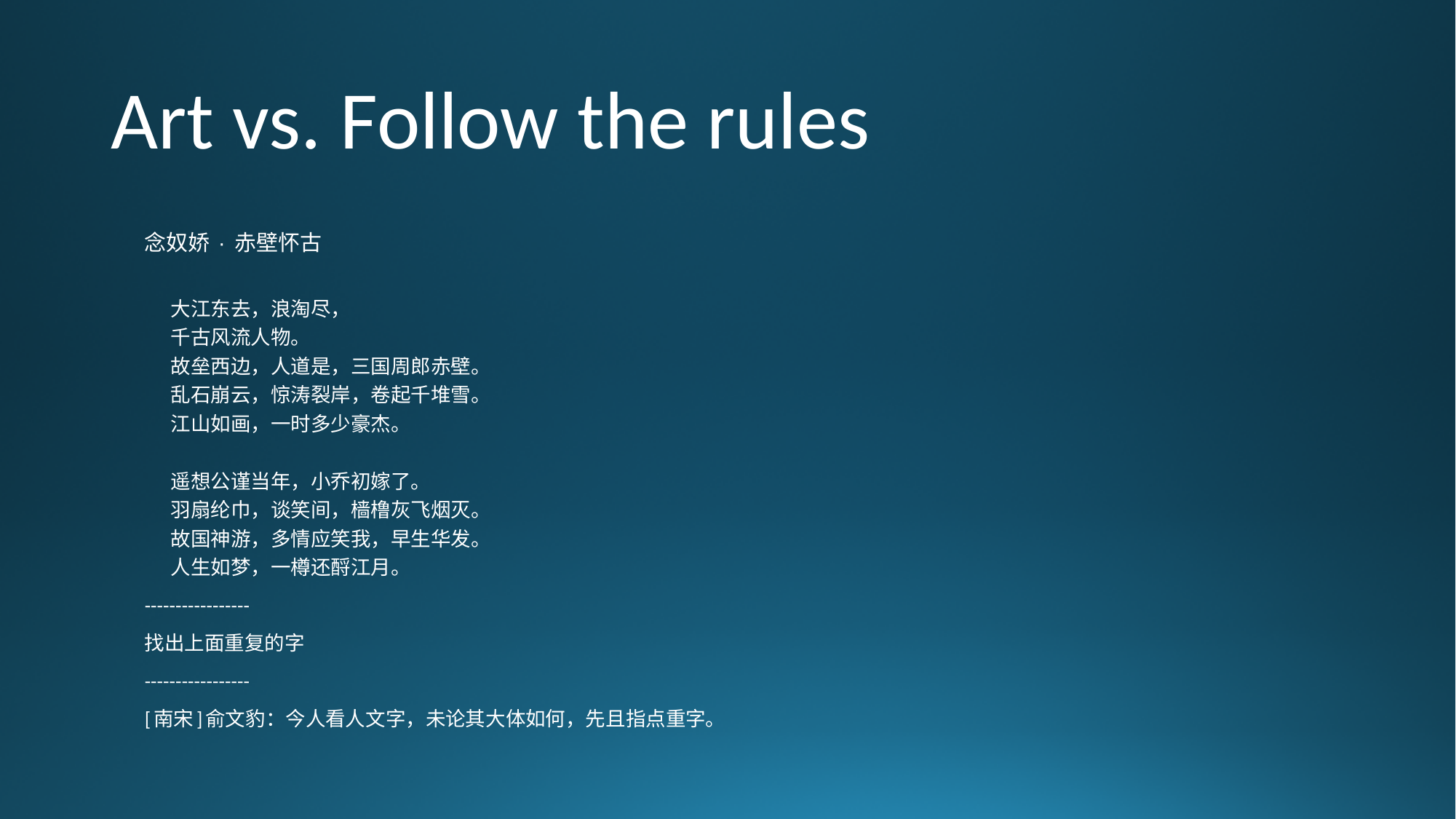

# Art vs. Follow the rules
念奴娇 · 赤壁怀古
大江东去，浪淘尽，
千古风流人物。
故垒西边，人道是，三国周郎赤壁。
乱石崩云，惊涛裂岸，卷起千堆雪。
江山如画，一时多少豪杰。
遥想公谨当年，小乔初嫁了。
羽扇纶巾，谈笑间，樯橹灰飞烟灭。
故国神游，多情应笑我，早生华发。
人生如梦，一樽还酹江月。
-----------------
找出上面重复的字
-----------------
[南宋]俞文豹：今人看人文字，未论其大体如何，先且指点重字。